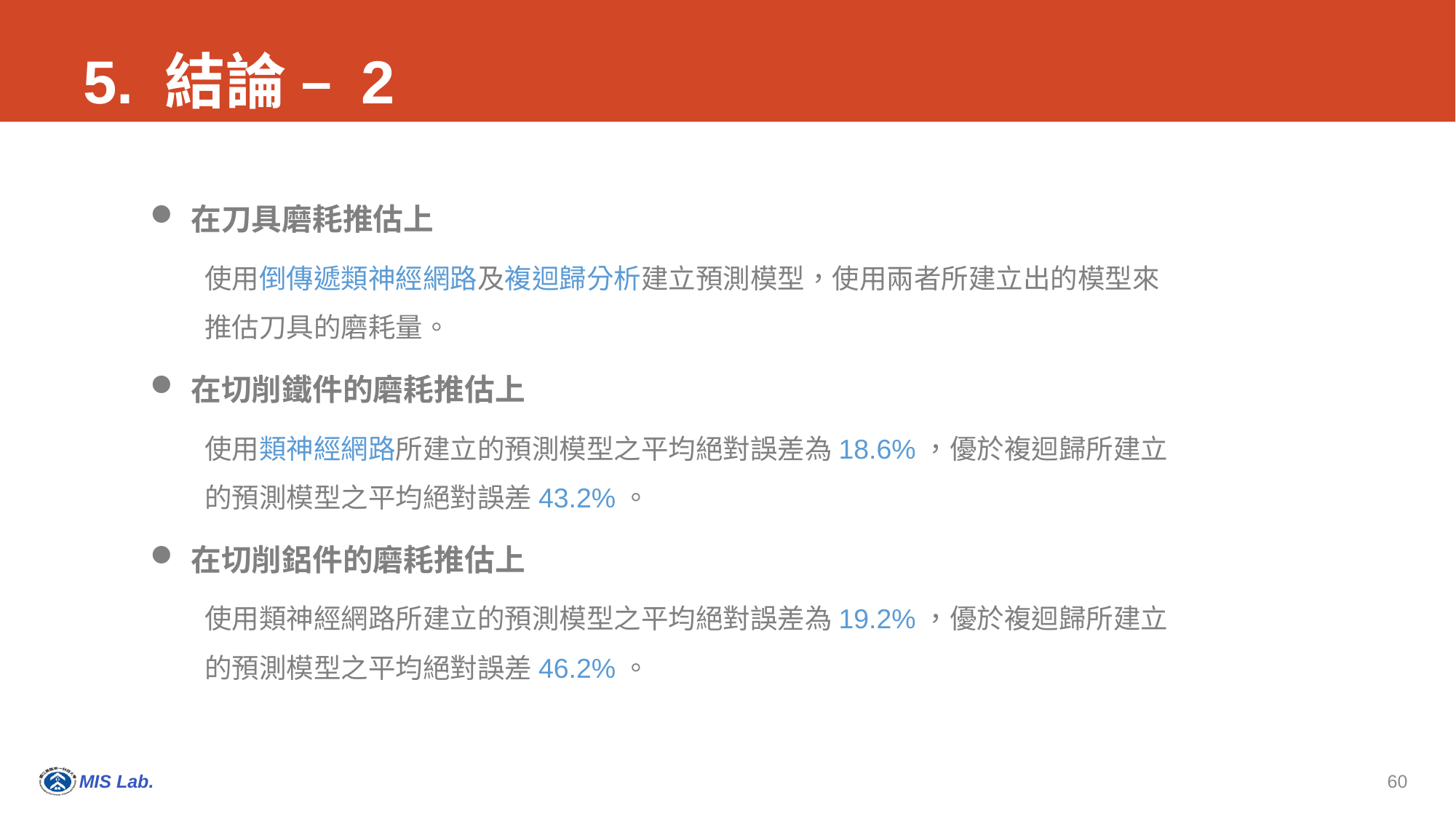

# 5. 結論 – 2
在刀具磨耗推估上
使用倒傳遞類神經網路及複迴歸分析建立預測模型，使用兩者所建立出的模型來推估刀具的磨耗量。
在切削鐵件的磨耗推估上
使用類神經網路所建立的預測模型之平均絕對誤差為18.6%，優於複迴歸所建立的預測模型之平均絕對誤差43.2%。
在切削鋁件的磨耗推估上
使用類神經網路所建立的預測模型之平均絕對誤差為19.2%，優於複迴歸所建立的預測模型之平均絕對誤差46.2%。

60